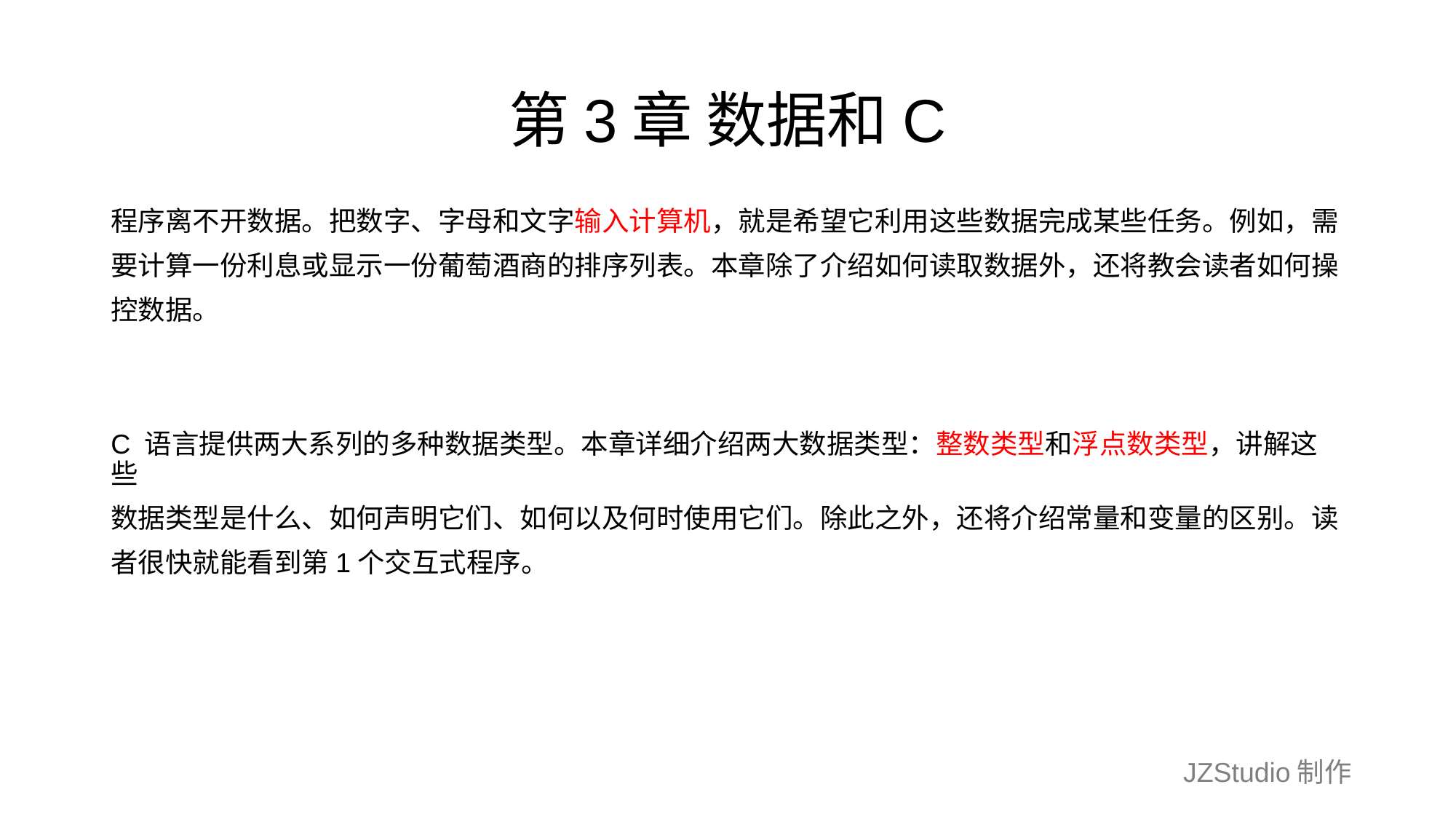

# 第3章 数据和C
程序离不开数据。把数字、字母和文字输入计算机，就是希望它利用这些数据完成某些任务。例如，需
要计算一份利息或显示一份葡萄酒商的排序列表。本章除了介绍如何读取数据外，还将教会读者如何操
控数据。

C 语言提供两大系列的多种数据类型。本章详细介绍两大数据类型：整数类型和浮点数类型，讲解这些
数据类型是什么、如何声明它们、如何以及何时使用它们。除此之外，还将介绍常量和变量的区别。读
者很快就能看到第1个交互式程序。